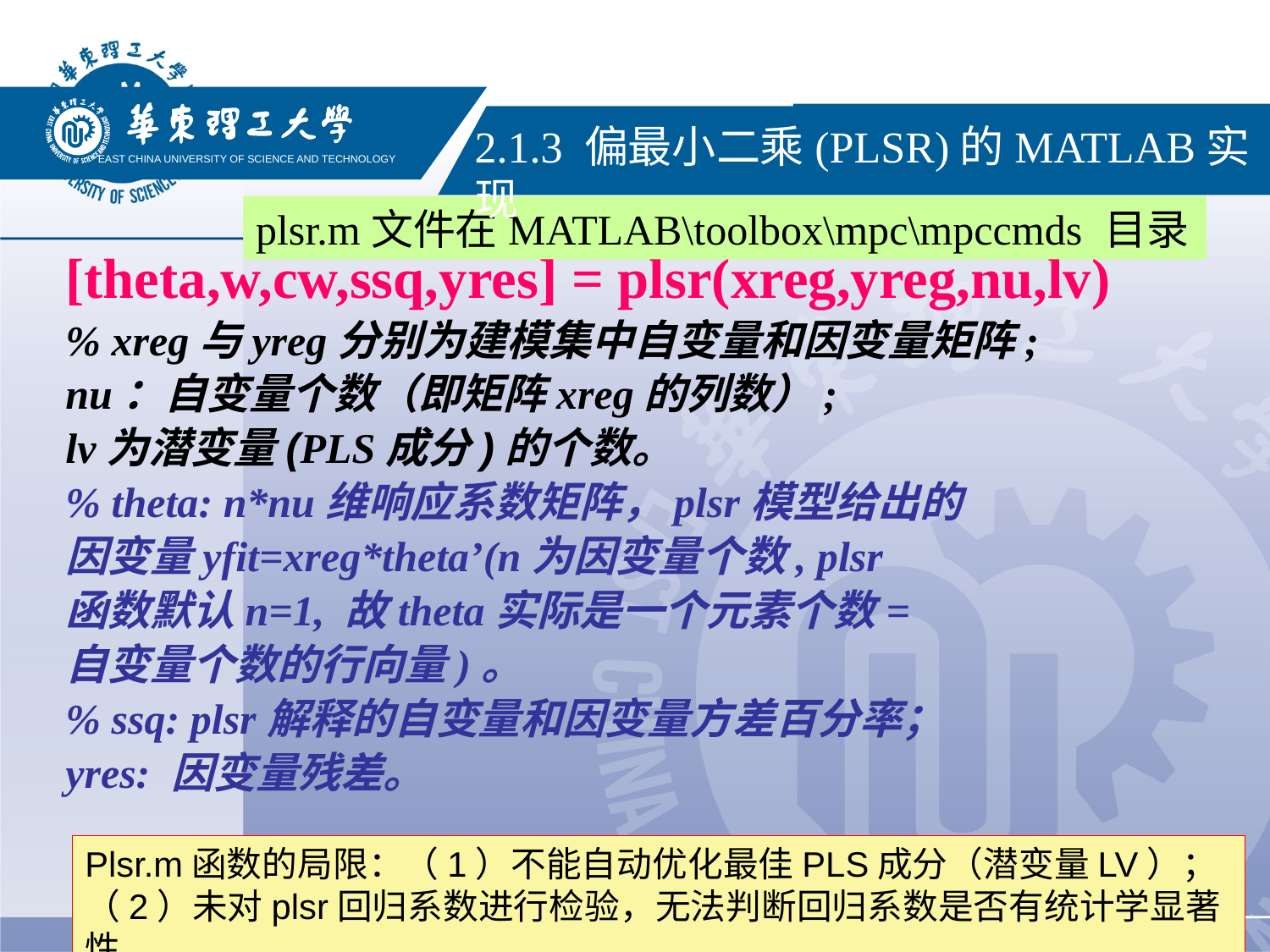

EAST CHINA UNIVERSITY OF SCIENCE AND TECHNOLOGY

2.1.3 偏最小二乘(PLSR)的MATLAB实现
plsr.m文件在MATLAB\toolbox\mpc\mpccmds 目录
[theta,w,cw,ssq,yres] = plsr(xreg,yreg,nu,lv)
% xreg与yreg分别为建模集中自变量和因变量矩阵;
nu：自变量个数（即矩阵xreg的列数）;
lv为潜变量(PLS成分)的个数。
% theta: n*nu维响应系数矩阵，plsr模型给出的
因变量yfit=xreg*theta’(n为因变量个数, plsr
函数默认n=1, 故theta实际是一个元素个数=
自变量个数的行向量)。
% ssq: plsr解释的自变量和因变量方差百分率；
yres: 因变量残差。
Plsr.m函数的局限：（1）不能自动优化最佳PLS成分（潜变量LV）；
（2）未对plsr回归系数进行检验，无法判断回归系数是否有统计学显著性。